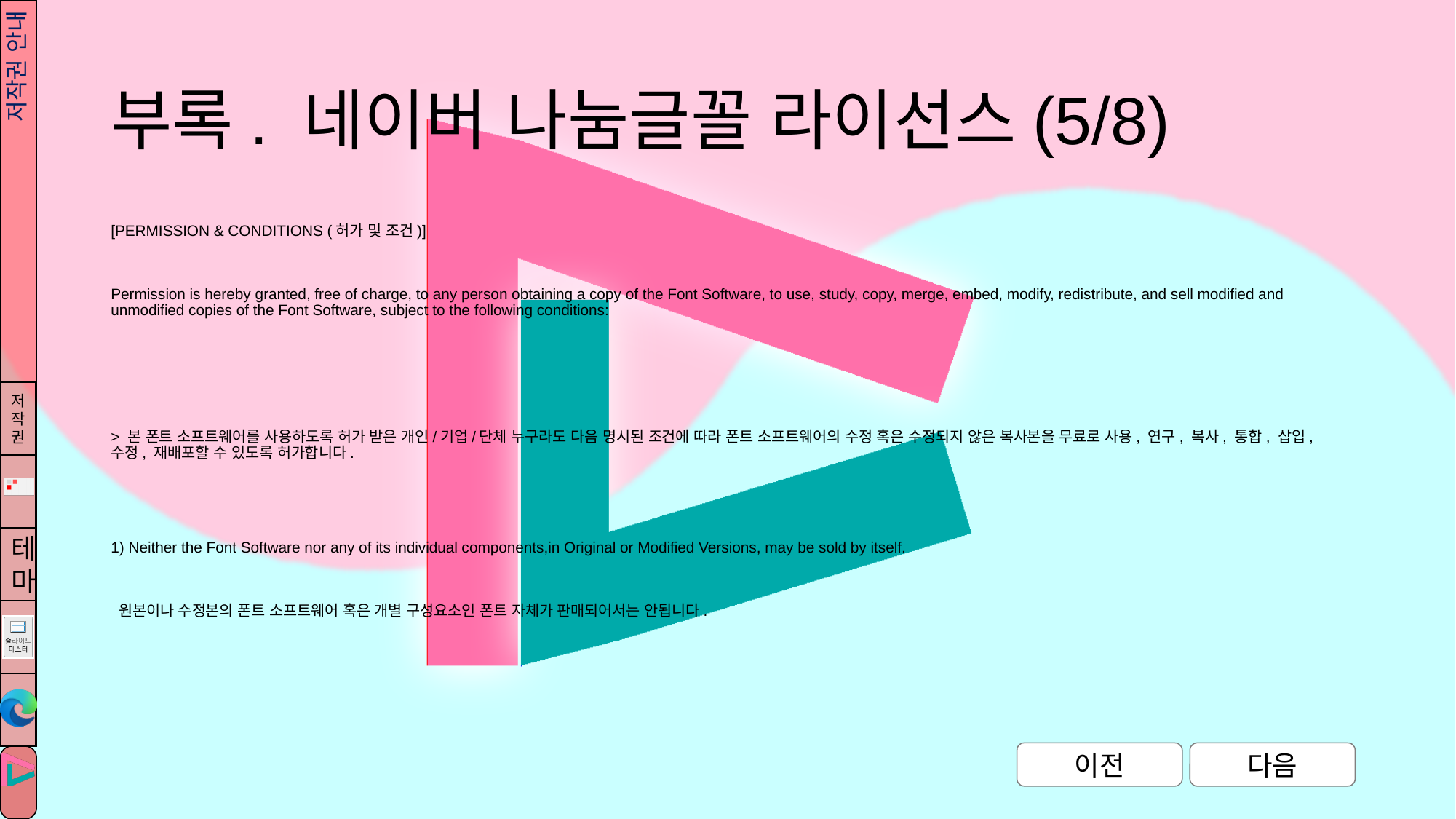

# 부록. 네이버 나눔글꼴 라이선스(5/8)
저작권 안내

[PERMISSION & CONDITIONS (허가 및 조건)]

Permission is hereby granted, free of charge, to any person obtaining a copy of the Font Software, to use, study, copy, merge, embed, modify, redistribute, and sell modified and unmodified copies of the Font Software, subject to the following conditions:

> 본 폰트 소프트웨어를 사용하도록 허가 받은 개인/기업/단체 누구라도 다음 명시된 조건에 따라 폰트 소프트웨어의 수정 혹은 수정되지 않은 복사본을 무료로 사용, 연구, 복사, 통합, 삽입, 수정, 재배포할 수 있도록 허가합니다.

1) Neither the Font Software nor any of its individual components,in Original or Modified Versions, may be sold by itself.

 원본이나 수정본의 폰트 소프트웨어 혹은 개별 구성요소인 폰트 자체가 판매되어서는 안됩니다.